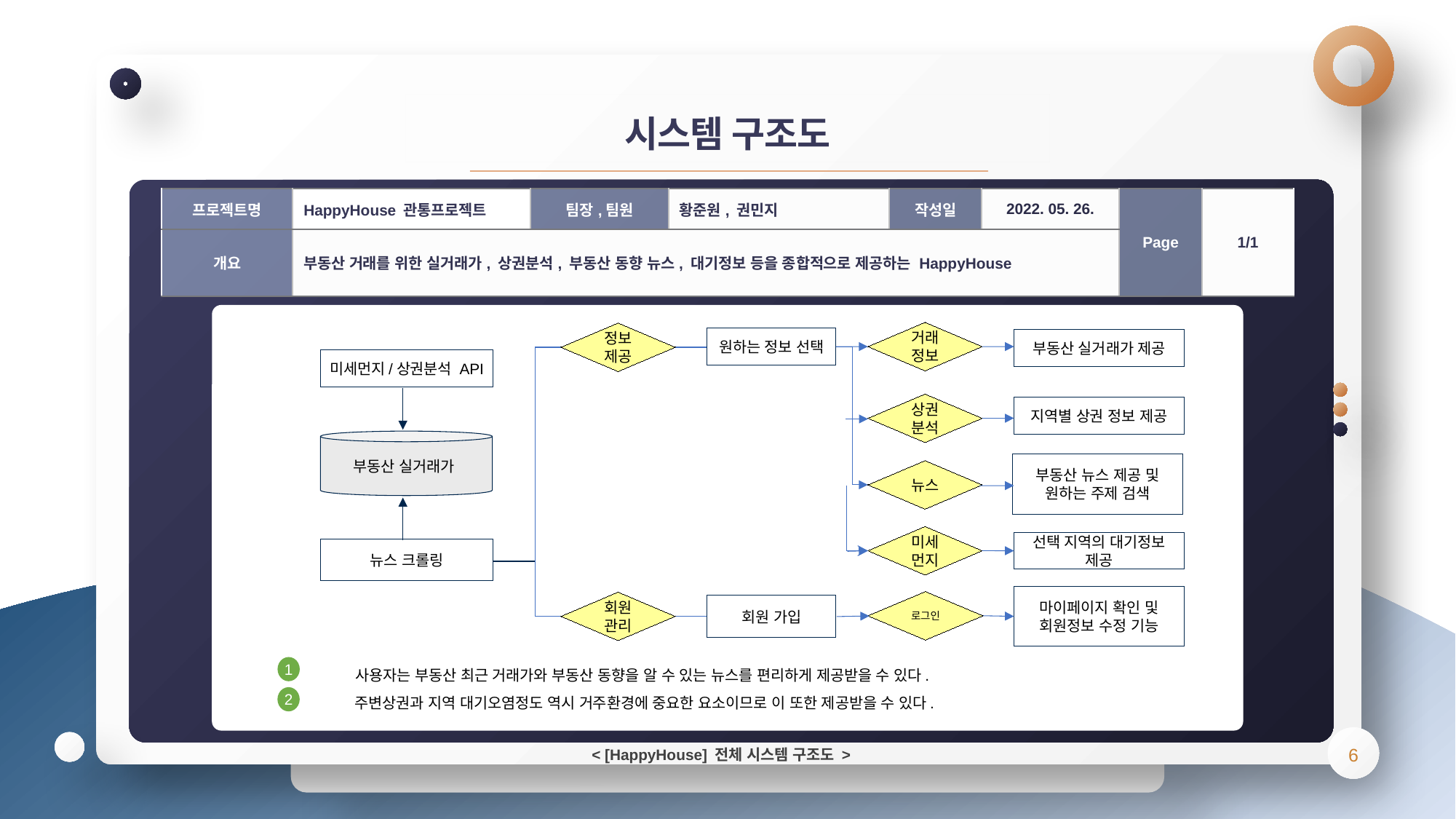

# 시스템 구조도

| 프로젝트명 | HappyHouse 관통프로젝트 | 팀장,팀원 | 황준원, 권민지 | 작성일 | 2022. 05. 26. | Page | 1/1 |
| --- | --- | --- | --- | --- | --- | --- | --- |
| 개요 | 부동산 거래를 위한 실거래가, 상권분석, 부동산 동향 뉴스, 대기정보 등을 종합적으로 제공하는 HappyHouse |  |  |  |  |  |  |

거래정보
정보 제공
원하는 정보 선택
부동산 실거래가 제공

미세먼지/상권분석 API

상권분석
지역별 상권 정보 제공
      부동산 실거래가
부동산 뉴스 제공 및 원하는 주제 검색
뉴스
미세먼지
선택 지역의 대기정보 제공
뉴스 크롤링
마이페이지 확인 및 회원정보 수정 기능
로그인
회원관리
회원 가입
사용자는 부동산 최근 거래가와 부동산 동향을 알 수 있는 뉴스를 편리하게 제공받을 수 있다.
1
주변상권과 지역 대기오염정도 역시 거주환경에 중요한 요소이므로 이 또한 제공받을 수 있다.
2

< [HappyHouse] 전체 시스템 구조도 >
6